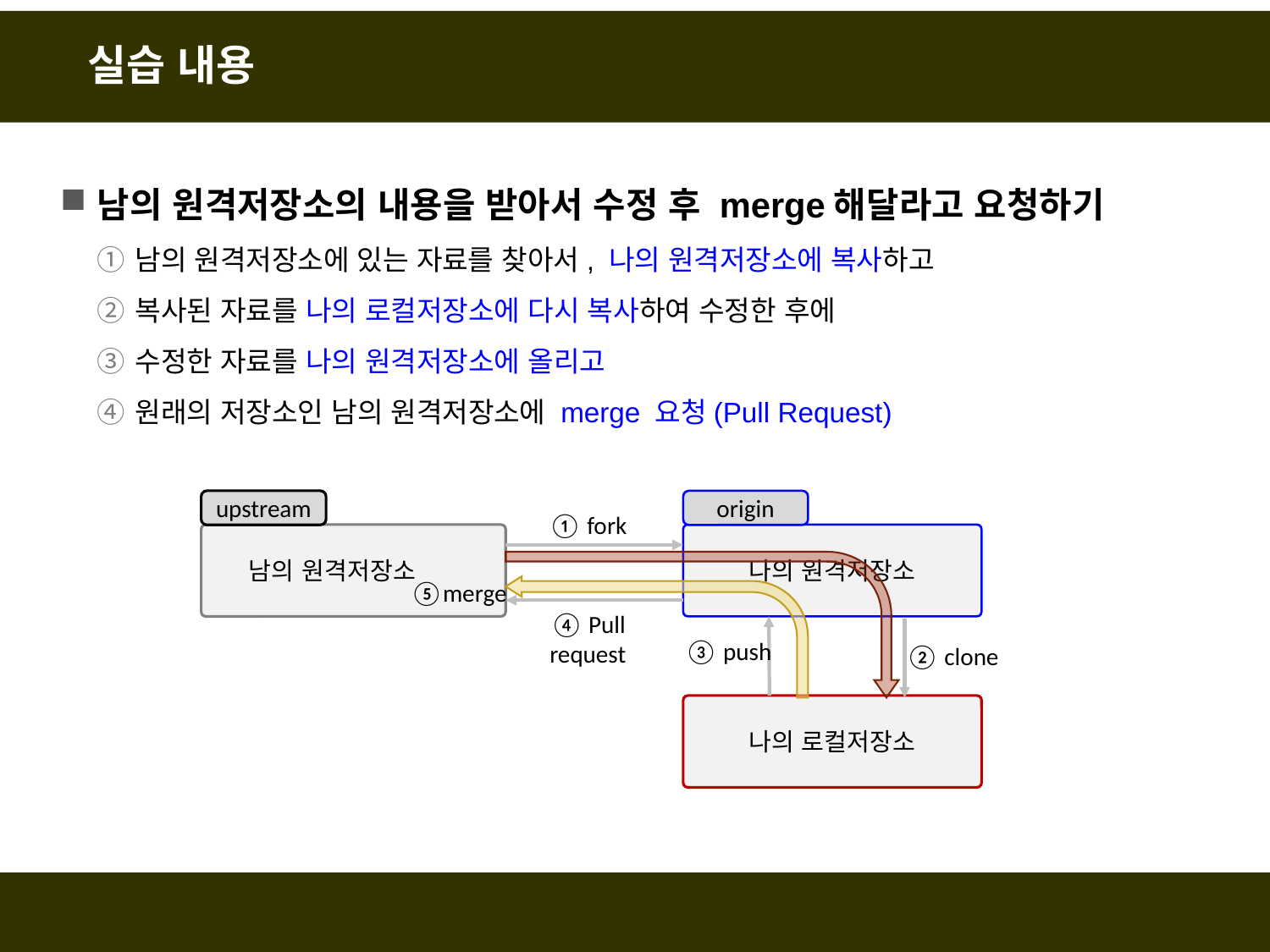

# 실습 내용
남의 원격저장소의 내용을 받아서 수정 후 merge해달라고 요청하기
남의 원격저장소에 있는 자료를 찾아서, 나의 원격저장소에 복사하고
복사된 자료를 나의 로컬저장소에 다시 복사하여 수정한 후에
수정한 자료를 나의 원격저장소에 올리고
원래의 저장소인 남의 원격저장소에 merge 요청(Pull Request)

upstream
origin
① fork
남의 원격저장소
나의 원격저장소
⑤merge

④ Pull
request
③ push
② clone
나의 로컬저장소